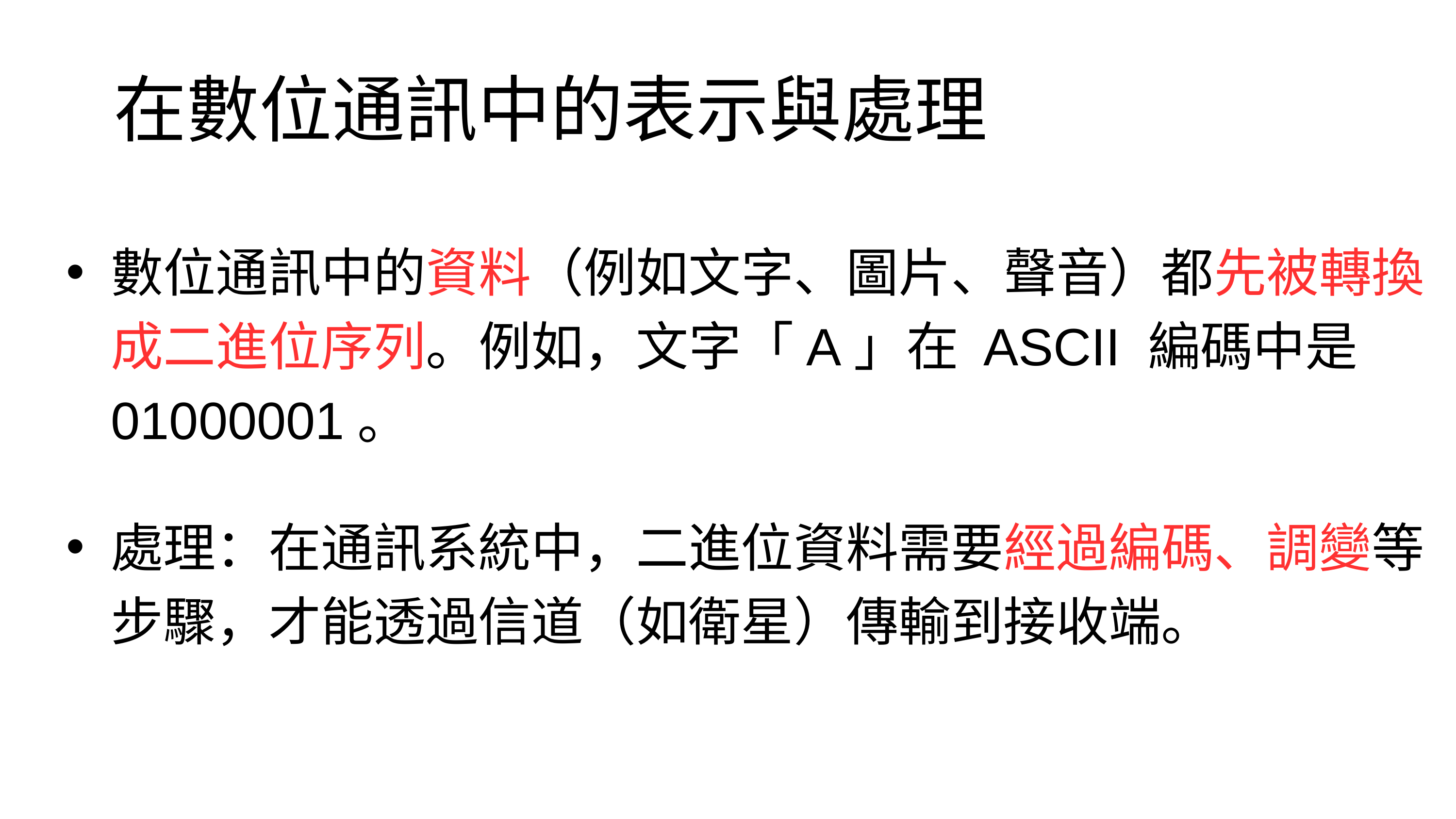

在數位通訊中的表示與處理

數位通訊中的資料（例如文字、圖片、聲音）都先被轉換成二進位序列。例如，文字「A」在 ASCII 編碼中是 01000001。
處理：在通訊系統中，二進位資料需要經過編碼、調變等步驟，才能透過信道（如衛星）傳輸到接收端。